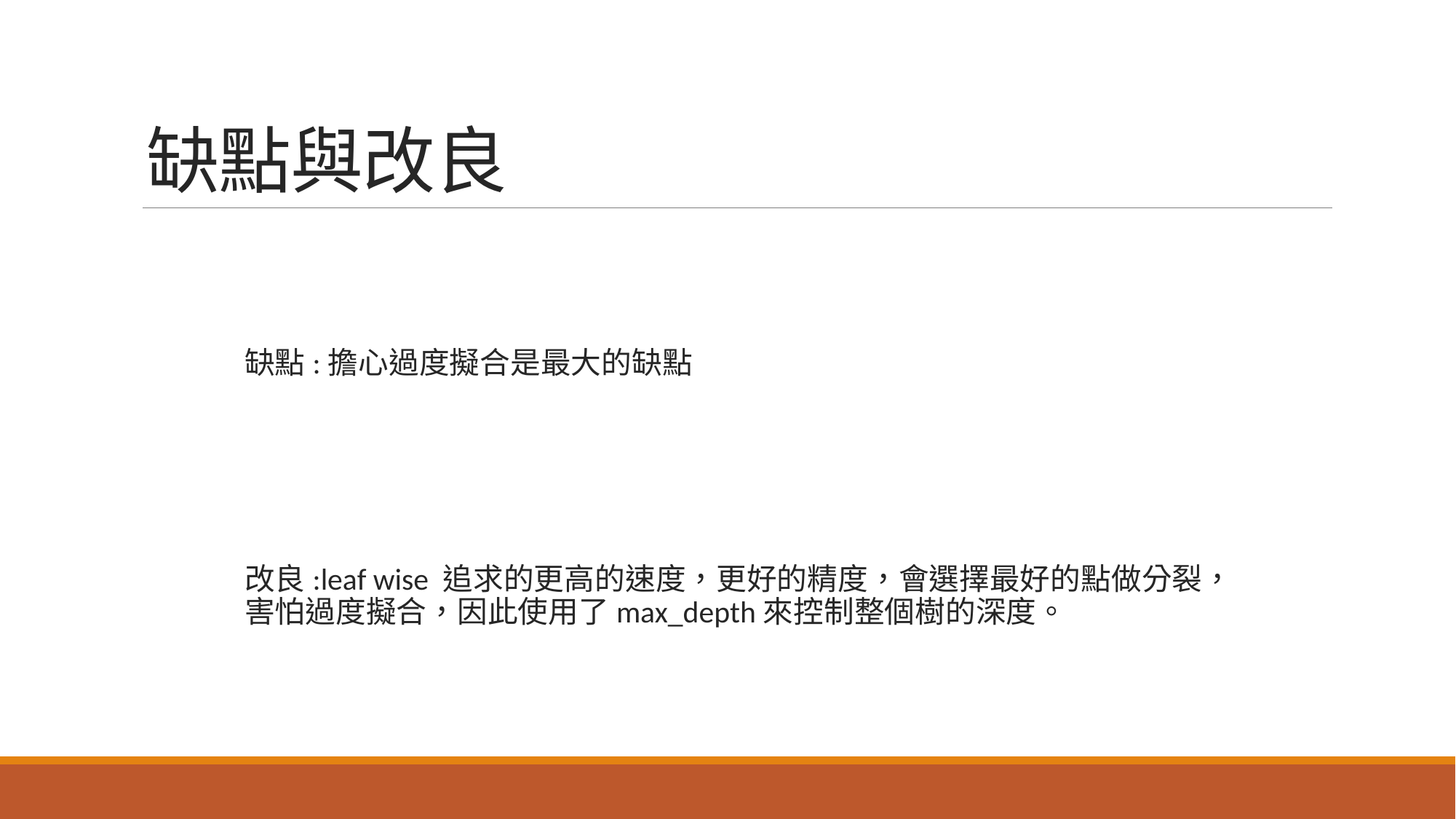

# 缺點與改良
缺點:擔心過度擬合是最大的缺點

改良:leaf wise 追求的更高的速度，更好的精度，會選擇最好的點做分裂，害怕過度擬合，因此使用了max_depth來控制整個樹的深度。